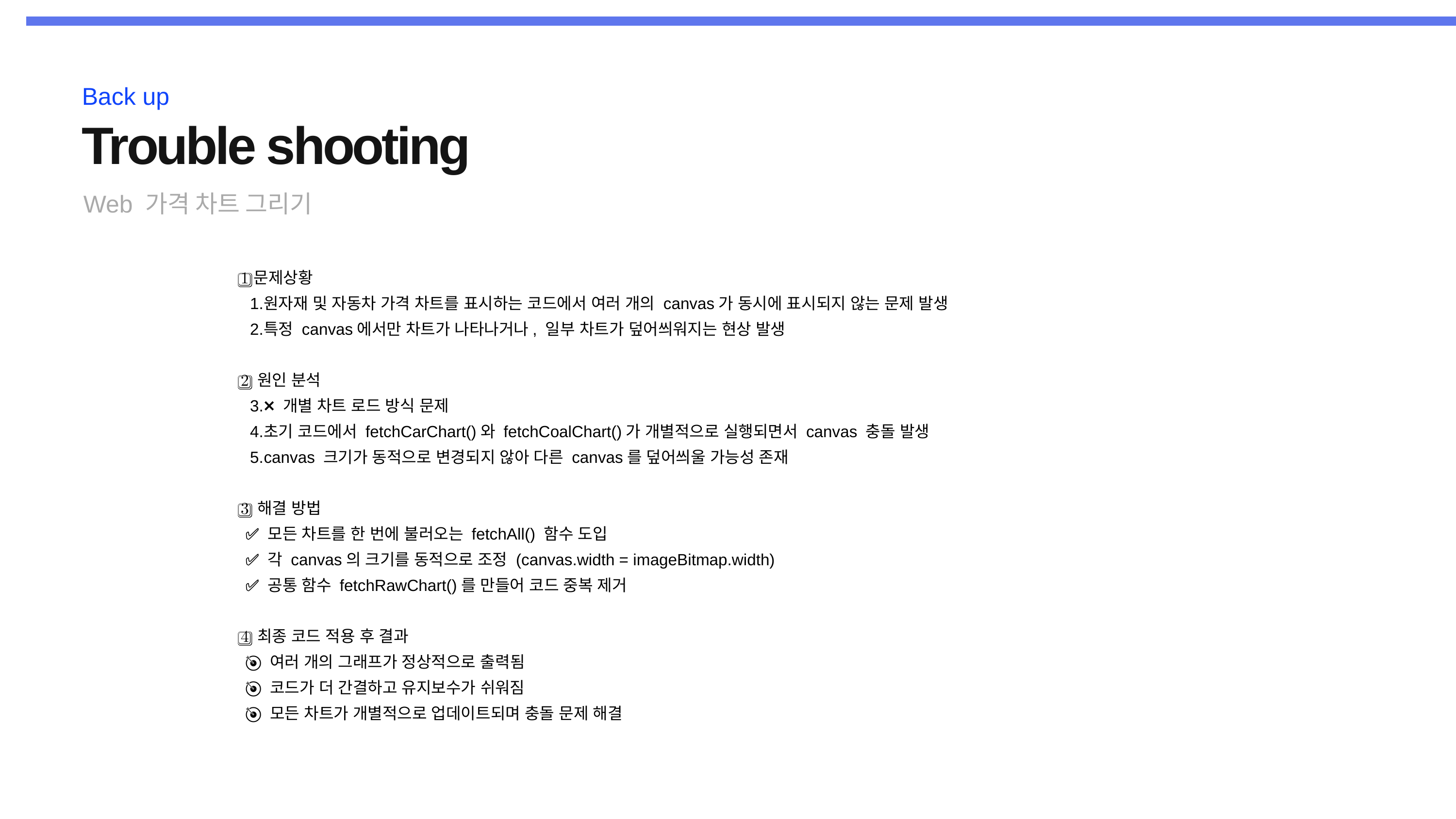

Back up

Trouble shooting

Web 가격 차트 그리기

 1️⃣문제상황
원자재 및 자동차 가격 차트를 표시하는 코드에서 여러 개의 canvas가 동시에 표시되지 않는 문제 발생
특정 canvas에서만 차트가 나타나거나, 일부 차트가 덮어씌워지는 현상 발생

 2️⃣ 원인 분석
❌ 개별 차트 로드 방식 문제
초기 코드에서 fetchCarChart()와 fetchCoalChart()가 개별적으로 실행되면서 canvas 충돌 발생
canvas 크기가 동적으로 변경되지 않아 다른 canvas를 덮어씌울 가능성 존재

 3️⃣ 해결 방법
  ✅ 모든 차트를 한 번에 불러오는 fetchAll() 함수 도입
  ✅ 각 canvas의 크기를 동적으로 조정 (canvas.width = imageBitmap.width)
  ✅ 공통 함수 fetchRawChart()를 만들어 코드 중복 제거

 4️⃣ 최종 코드 적용 후 결과
  🎯 여러 개의 그래프가 정상적으로 출력됨
  🎯 코드가 더 간결하고 유지보수가 쉬워짐
  🎯 모든 차트가 개별적으로 업데이트되며 충돌 문제 해결